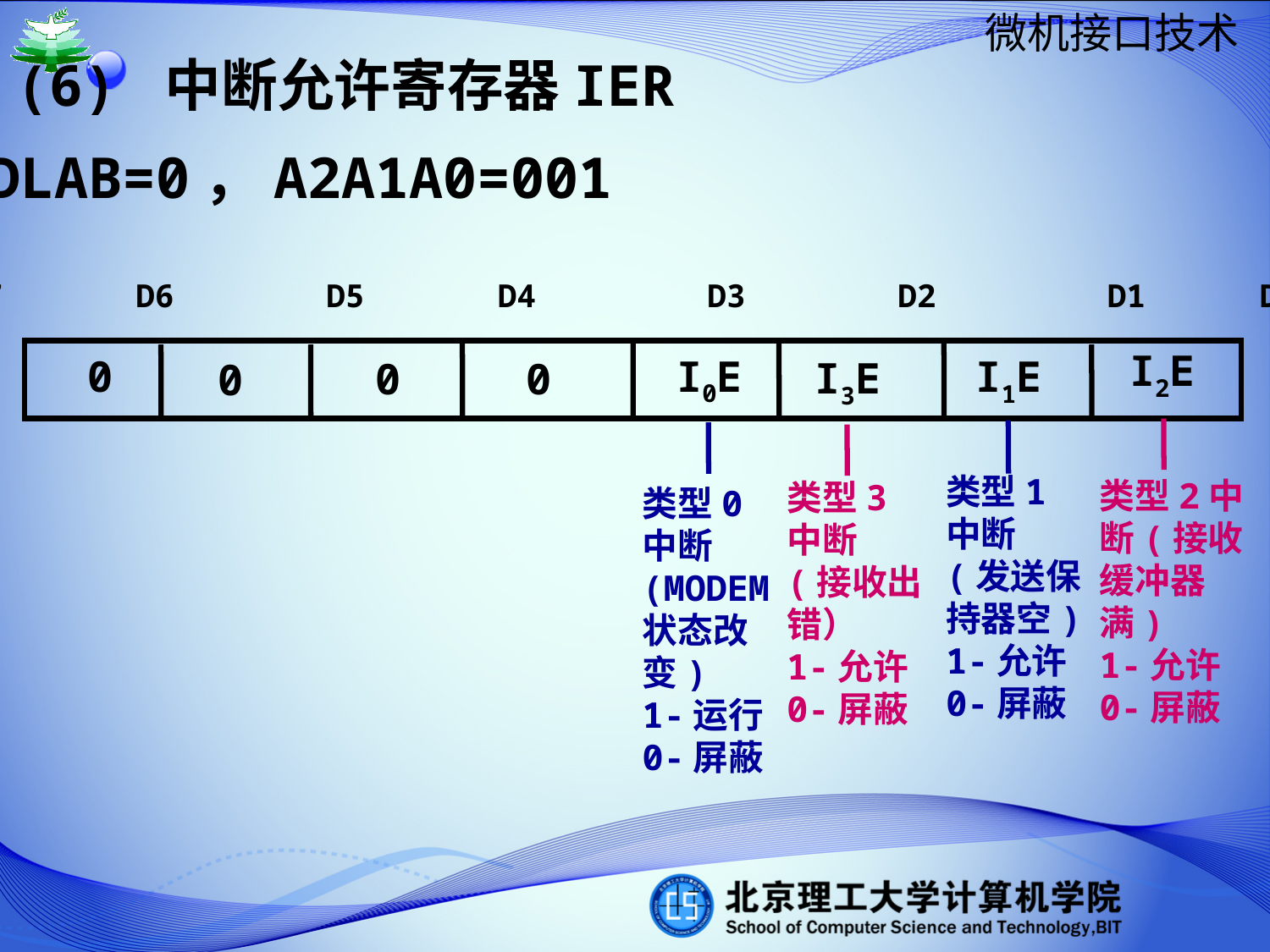

(6) 中断允许寄存器IER
DLAB=0，A2A1A0=001
D7       D6        D5       D4         D3        D2         D1      D0
I2E

I0E
0
I1E

I3E
0
0
0

类型1中断(发送保持器空)
1-允许
0-屏蔽
类型2中断(接收缓冲器满)
1-允许
0-屏蔽
类型3中断(接收出错）
1-允许0-屏蔽
类型0中断(MODEM状态改变)
1-运行
0-屏蔽